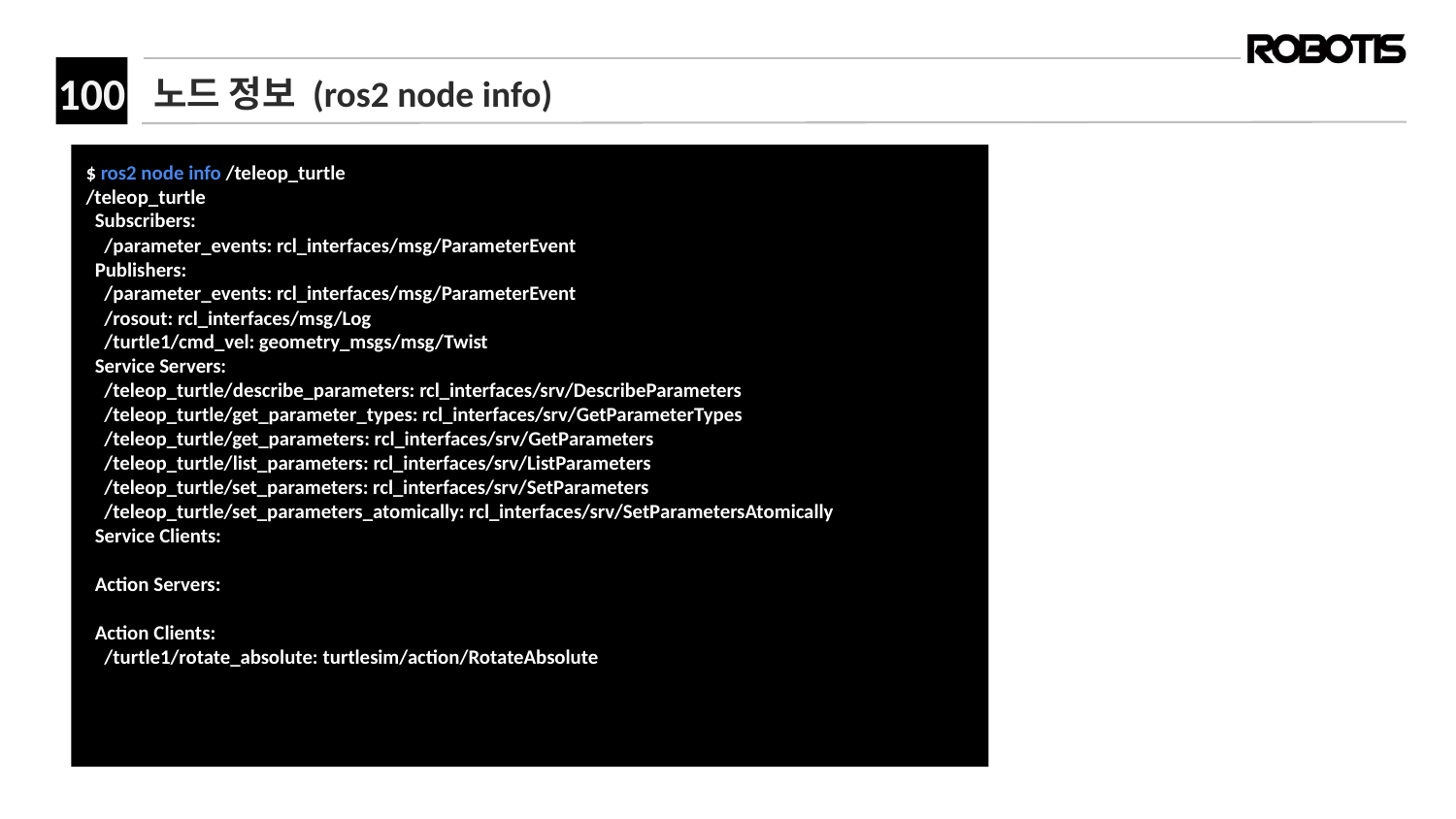

# 노드 정보 (ros2 node info)
$ ros2 node info /teleop_turtle
/teleop_turtle
  Subscribers:
    /parameter_events: rcl_interfaces/msg/ParameterEvent
  Publishers:
    /parameter_events: rcl_interfaces/msg/ParameterEvent
    /rosout: rcl_interfaces/msg/Log
    /turtle1/cmd_vel: geometry_msgs/msg/Twist
  Service Servers:
    /teleop_turtle/describe_parameters: rcl_interfaces/srv/DescribeParameters
    /teleop_turtle/get_parameter_types: rcl_interfaces/srv/GetParameterTypes
    /teleop_turtle/get_parameters: rcl_interfaces/srv/GetParameters
    /teleop_turtle/list_parameters: rcl_interfaces/srv/ListParameters
    /teleop_turtle/set_parameters: rcl_interfaces/srv/SetParameters
    /teleop_turtle/set_parameters_atomically: rcl_interfaces/srv/SetParametersAtomically
  Service Clients:

  Action Servers:

  Action Clients:
    /turtle1/rotate_absolute: turtlesim/action/RotateAbsolute